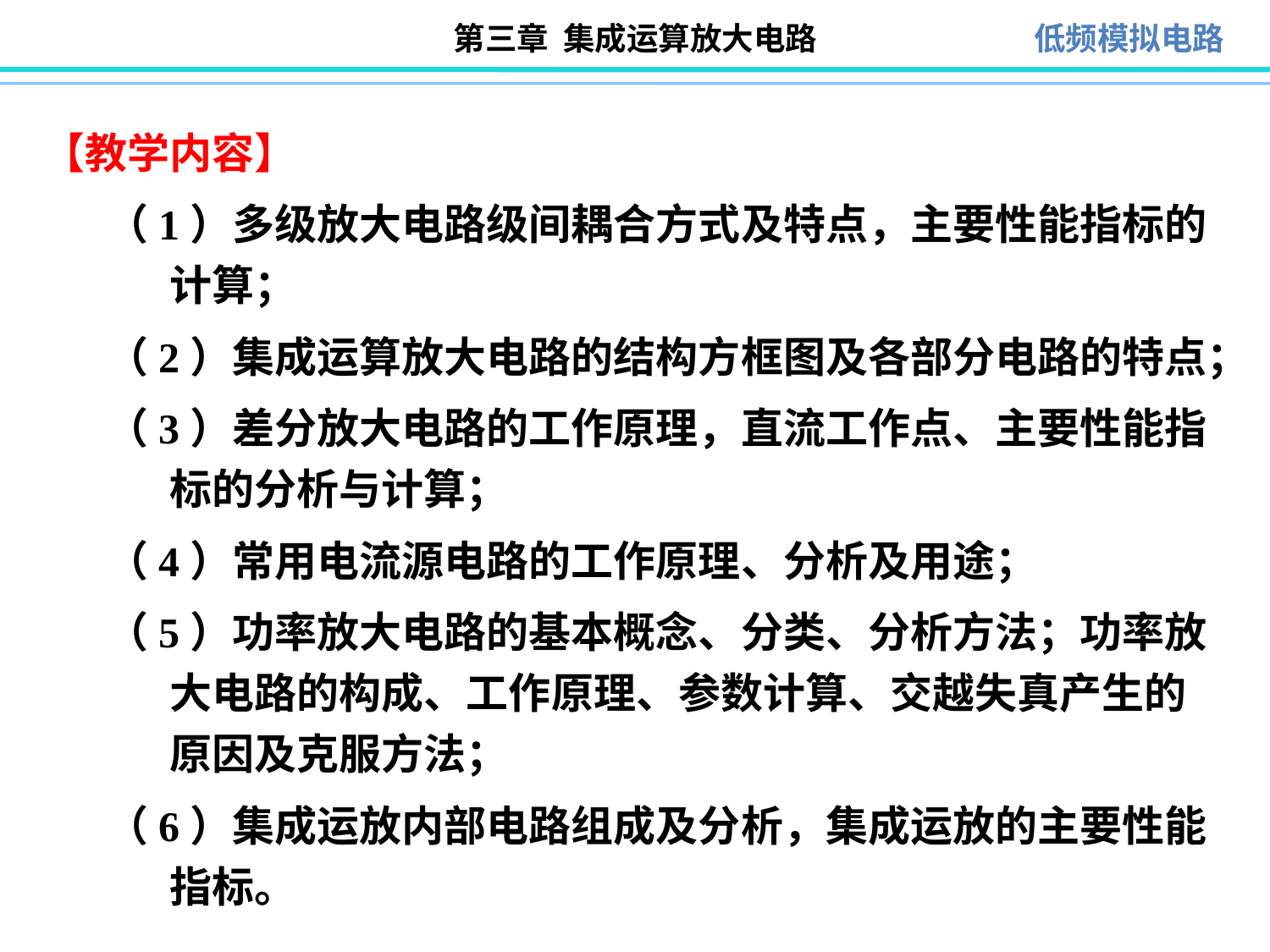

【教学内容】
（1）多级放大电路级间耦合方式及特点，主要性能指标的计算；
（2）集成运算放大电路的结构方框图及各部分电路的特点；
（3）差分放大电路的工作原理，直流工作点、主要性能指标的分析与计算；
（4）常用电流源电路的工作原理、分析及用途；
（5）功率放大电路的基本概念、分类、分析方法；功率放大电路的构成、工作原理、参数计算、交越失真产生的原因及克服方法；
（6）集成运放内部电路组成及分析，集成运放的主要性能指标。
2